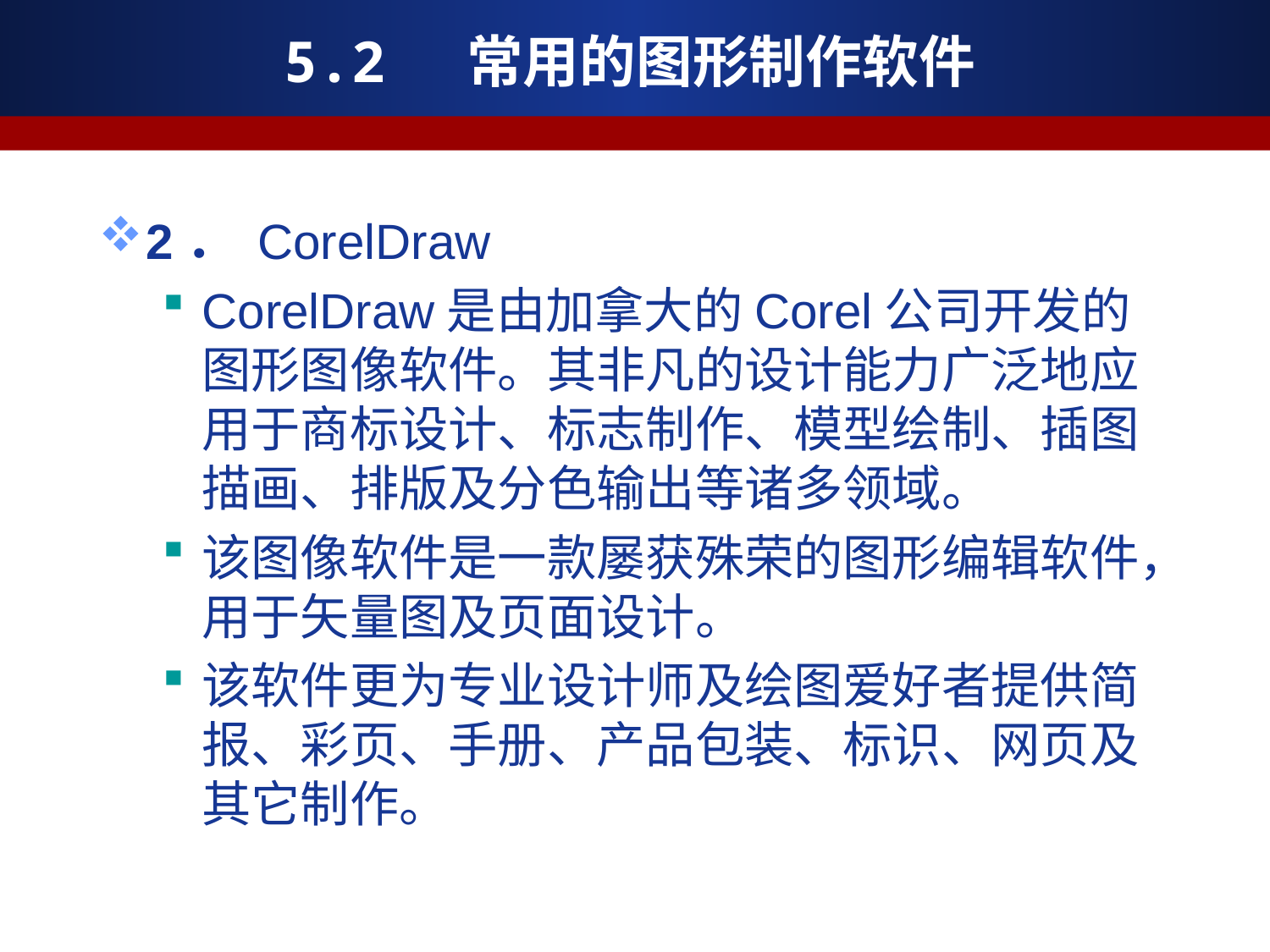

# 5.2  常用的图形制作软件
2． CorelDraw
CorelDraw是由加拿大的Corel公司开发的图形图像软件。其非凡的设计能力广泛地应用于商标设计、标志制作、模型绘制、插图描画、排版及分色输出等诸多领域。
该图像软件是一款屡获殊荣的图形编辑软件，用于矢量图及页面设计。
该软件更为专业设计师及绘图爱好者提供简报、彩页、手册、产品包装、标识、网页及其它制作。